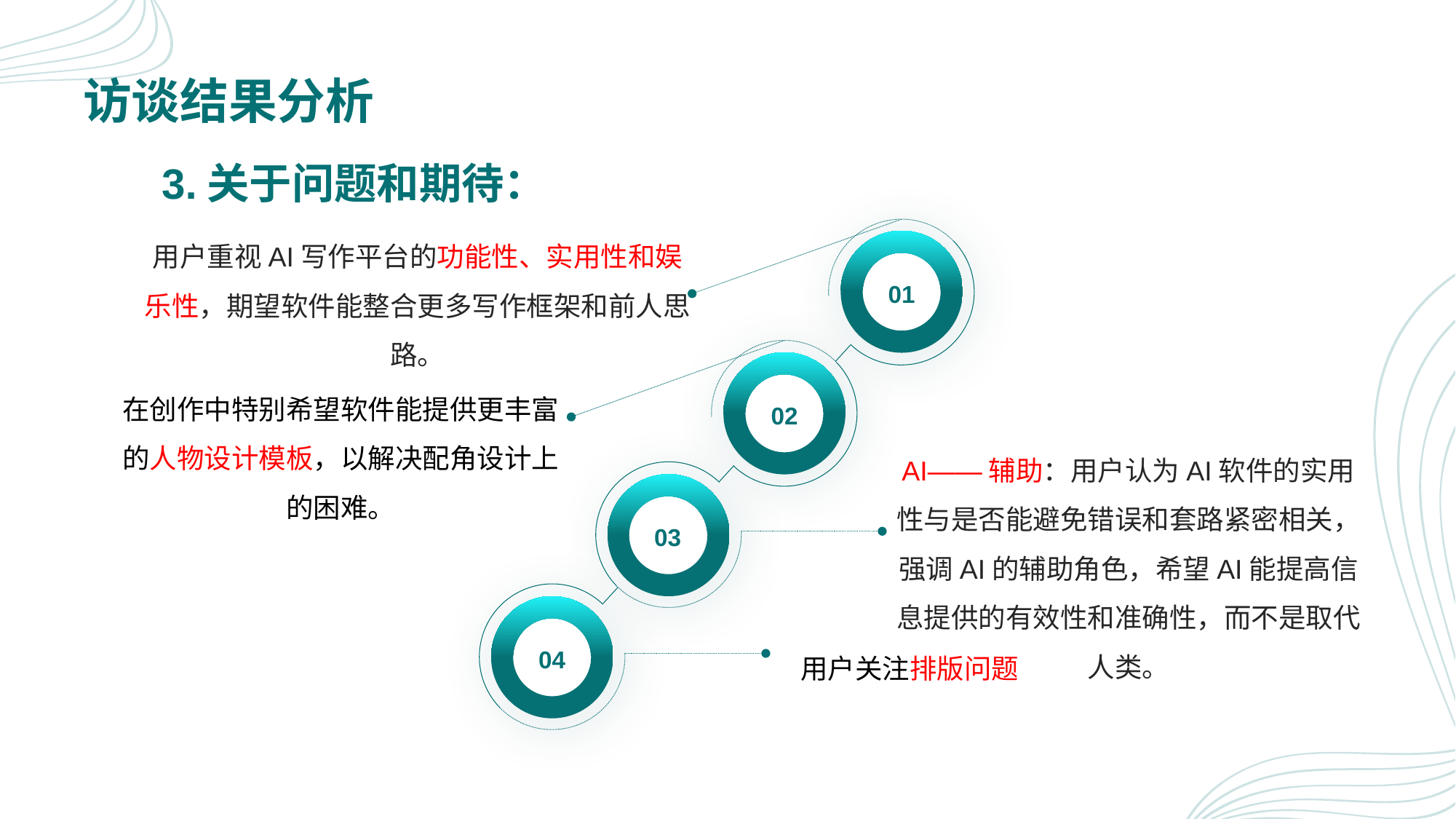

# 访谈结果分析
3.关于问题和期待：

用户重视AI写作平台的功能性、实用性和娱乐性，期望软件能整合更多写作框架和前人思路。

01

02
在创作中特别希望软件能提供更丰富的人物设计模板，以解决配角设计上的困难。
AI——辅助：用户认为AI软件的实用性与是否能避免错误和套路紧密相关，强调AI的辅助角色，希望AI能提高信息提供的有效性和准确性，而不是取代人类。

03

04
用户关注排版问题